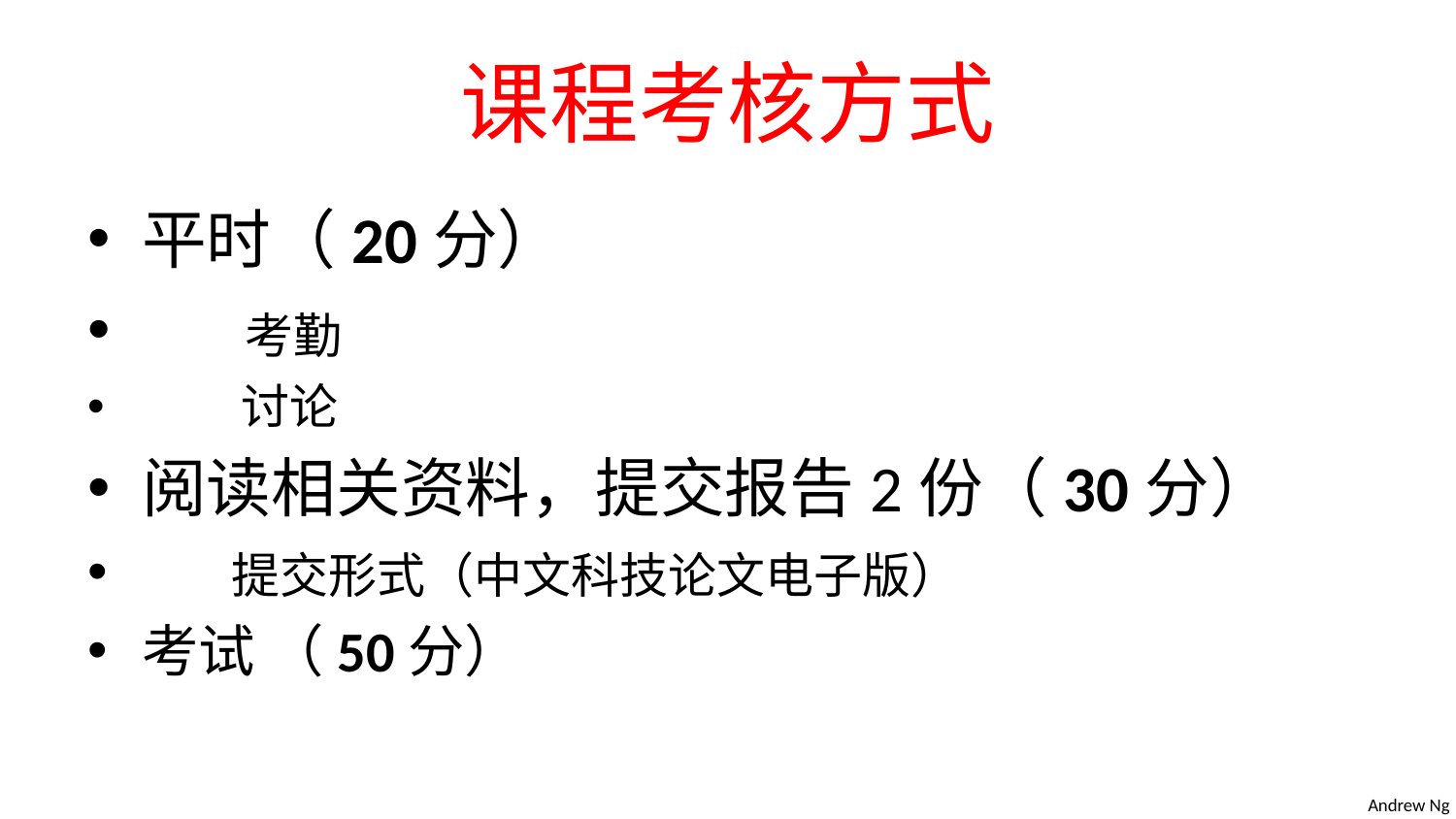

# 课程考核方式
平时（20分）
      考勤
        讨论
阅读相关资料，提交报告2份（30分）
      提交形式（中文科技论文电子版）
考试 （50分）